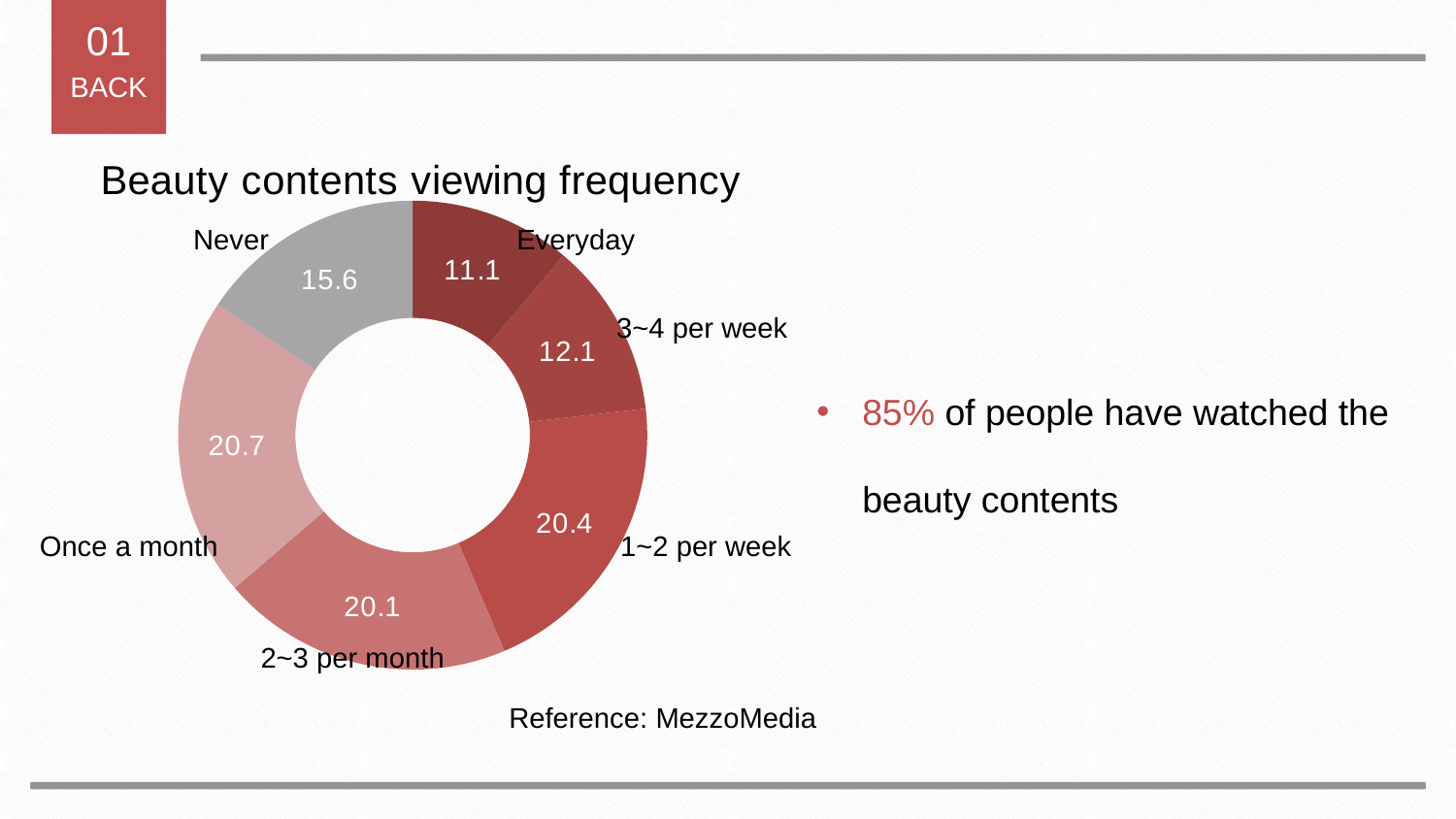

01

BACK

### Chart: Beauty contents viewing frequency

| Category | 판매 |
|---|---|
| Everyday | 11.1 |
| 3~4 per week | 12.1 |
| 1~2 per week | 20.4 |
| 2~3 per month | 20.1 |
| 1 per month | 20.7 |
| Never | 15.6 |
Never
Everyday
3~4 per week
85% of people have watched the beauty contents
1~2 per week
Once a month
2~3 per month
Reference: MezzoMedia